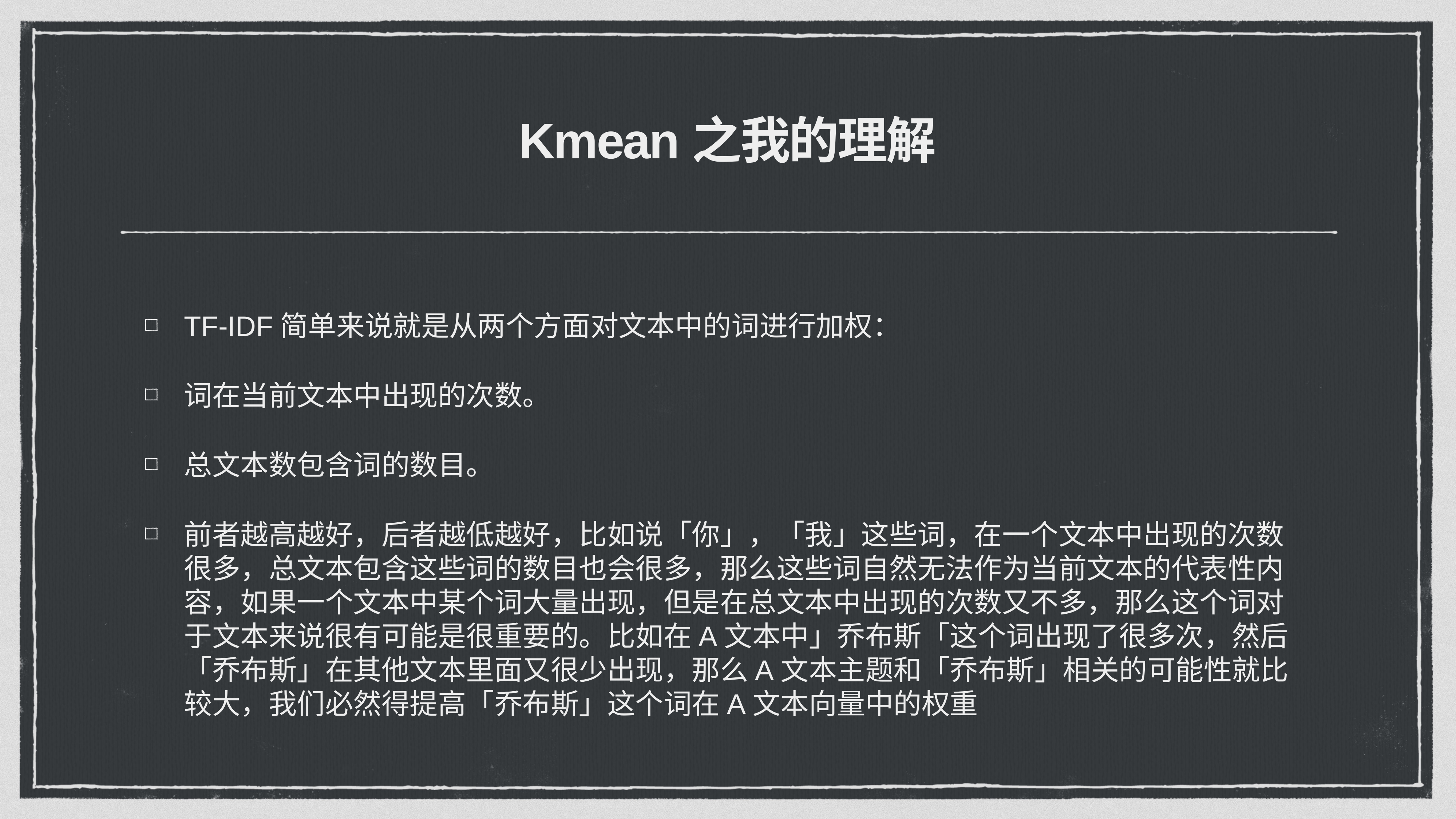

# Kmean之我的理解
TF-IDF简单来说就是从两个方面对文本中的词进行加权：
词在当前文本中出现的次数。
总文本数包含词的数目。
前者越高越好，后者越低越好，比如说「你」，「我」这些词，在一个文本中出现的次数很多，总文本包含这些词的数目也会很多，那么这些词自然无法作为当前文本的代表性内容，如果一个文本中某个词大量出现，但是在总文本中出现的次数又不多，那么这个词对于文本来说很有可能是很重要的。比如在A文本中」乔布斯「这个词出现了很多次，然后「乔布斯」在其他文本里面又很少出现，那么A文本主题和「乔布斯」相关的可能性就比较大，我们必然得提高「乔布斯」这个词在A文本向量中的权重